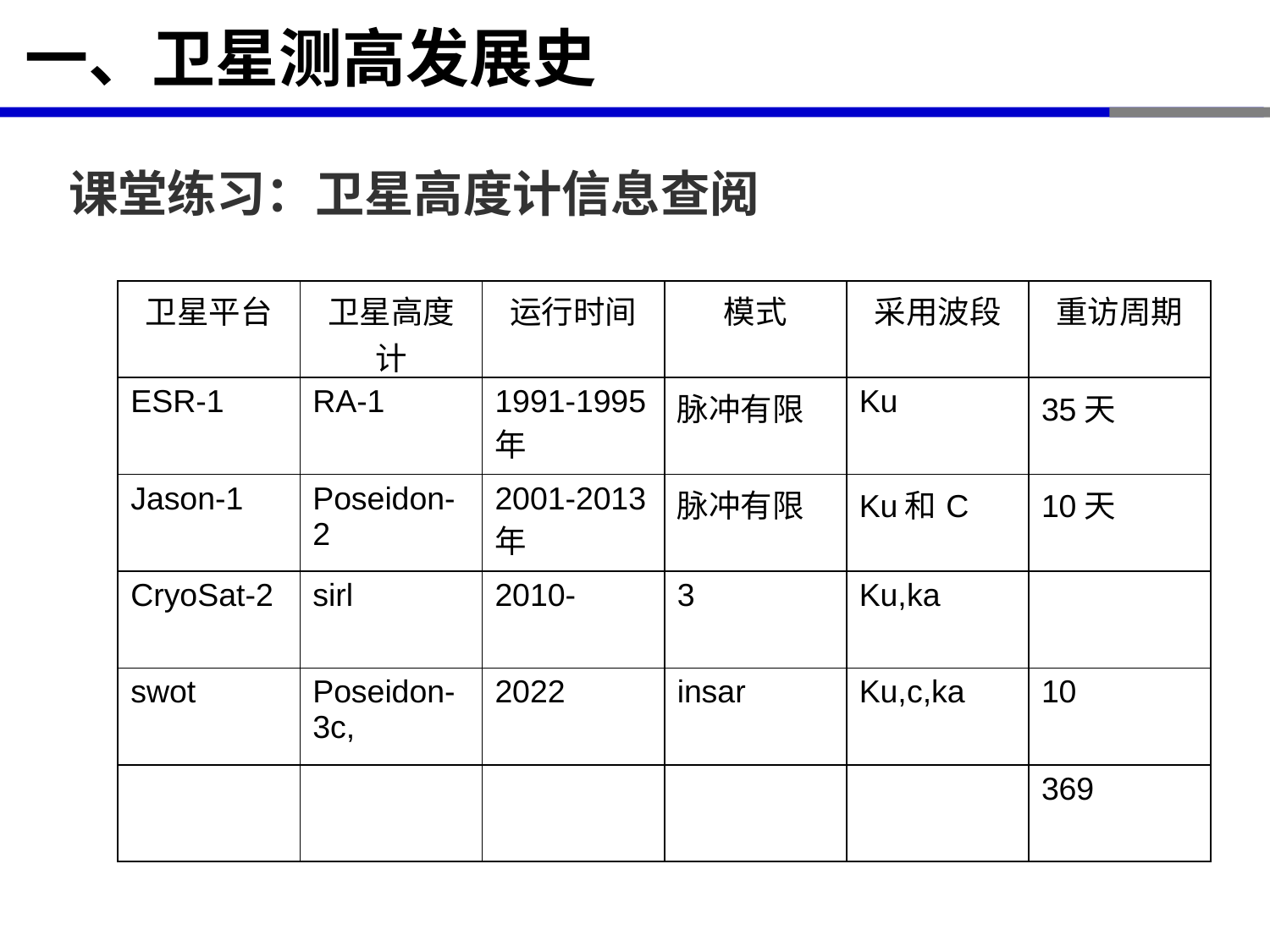

# 一、卫星测高发展史
课堂练习：卫星高度计信息查阅
| 卫星平台 | 卫星高度计 | 运行时间 | 模式 | 采用波段 | 重访周期 |
| --- | --- | --- | --- | --- | --- |
| ESR-1 | RA-1 | 1991-1995年 | 脉冲有限 | Ku | 35天 |
| Jason-1 | Poseidon-2 | 2001-2013年 | 脉冲有限 | Ku和C | 10天 |
| CryoSat-2 | sirl | 2010- | 3 | Ku,ka |  |
| swot | Poseidon-3c, | 2022 | insar | Ku,c,ka | 10 |
|  |  |  |  |  | 369 |